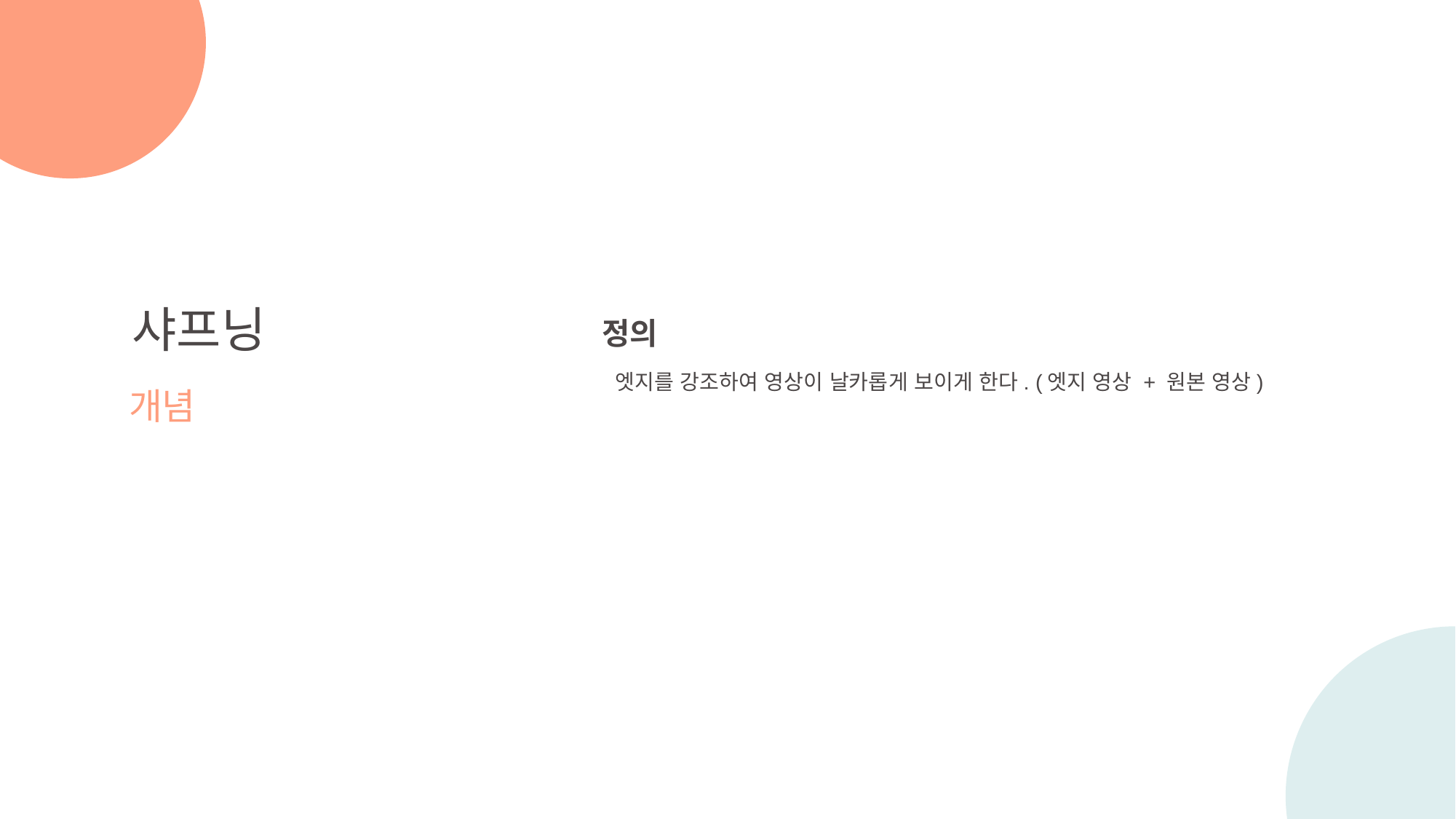

샤프닝
개념
정의
엣지를 강조하여 영상이 날카롭게 보이게 한다. (엣지 영상 + 원본 영상)